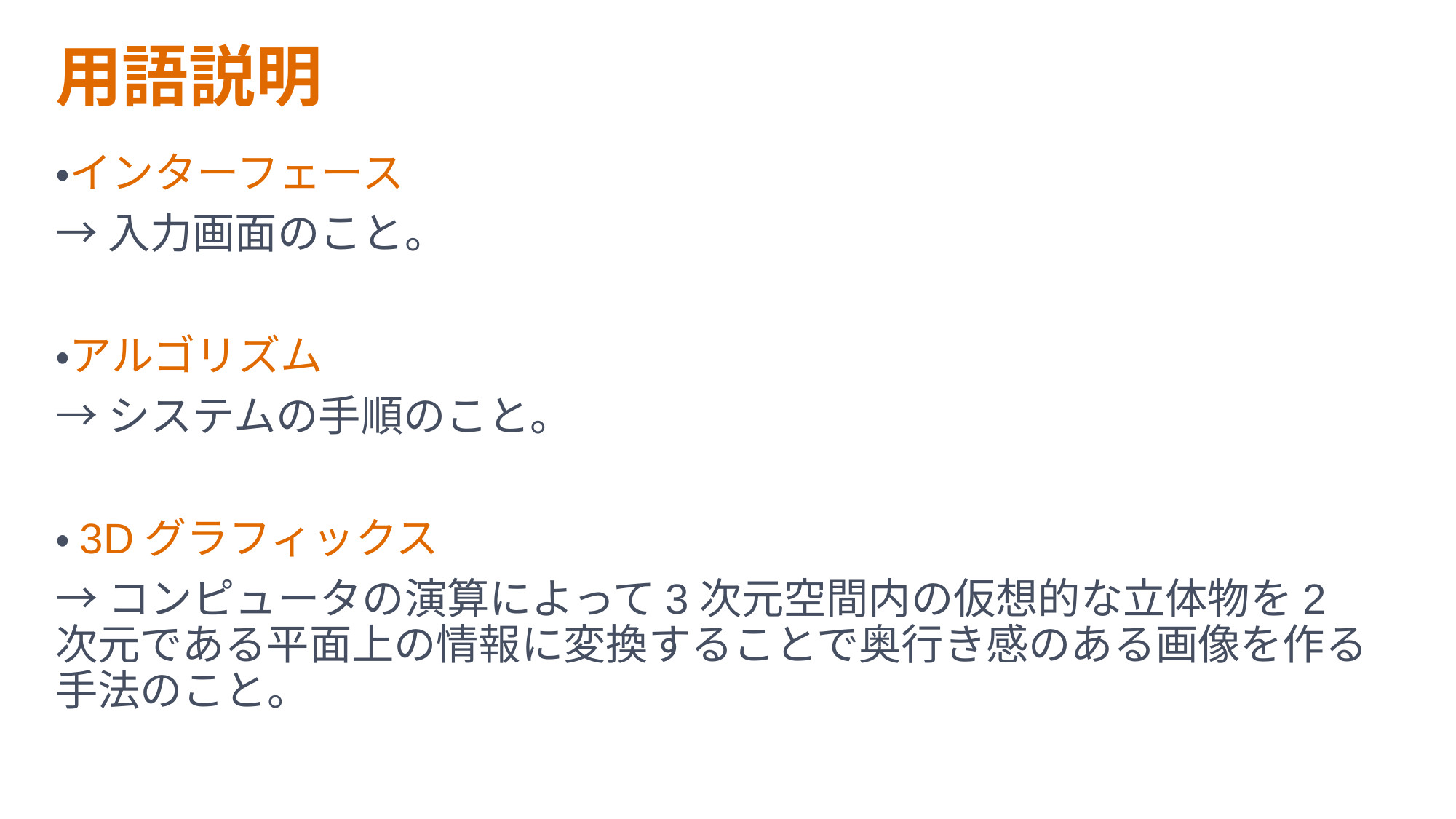

# 用語説明
・インターフェース
→入力画面のこと。

・アルゴリズム
→システムの手順のこと。

・3Dグラフィックス
→コンピュータの演算によって3次元空間内の仮想的な立体物を2次元である平面上の情報に変換することで奥行き感のある画像を作る手法のこと。